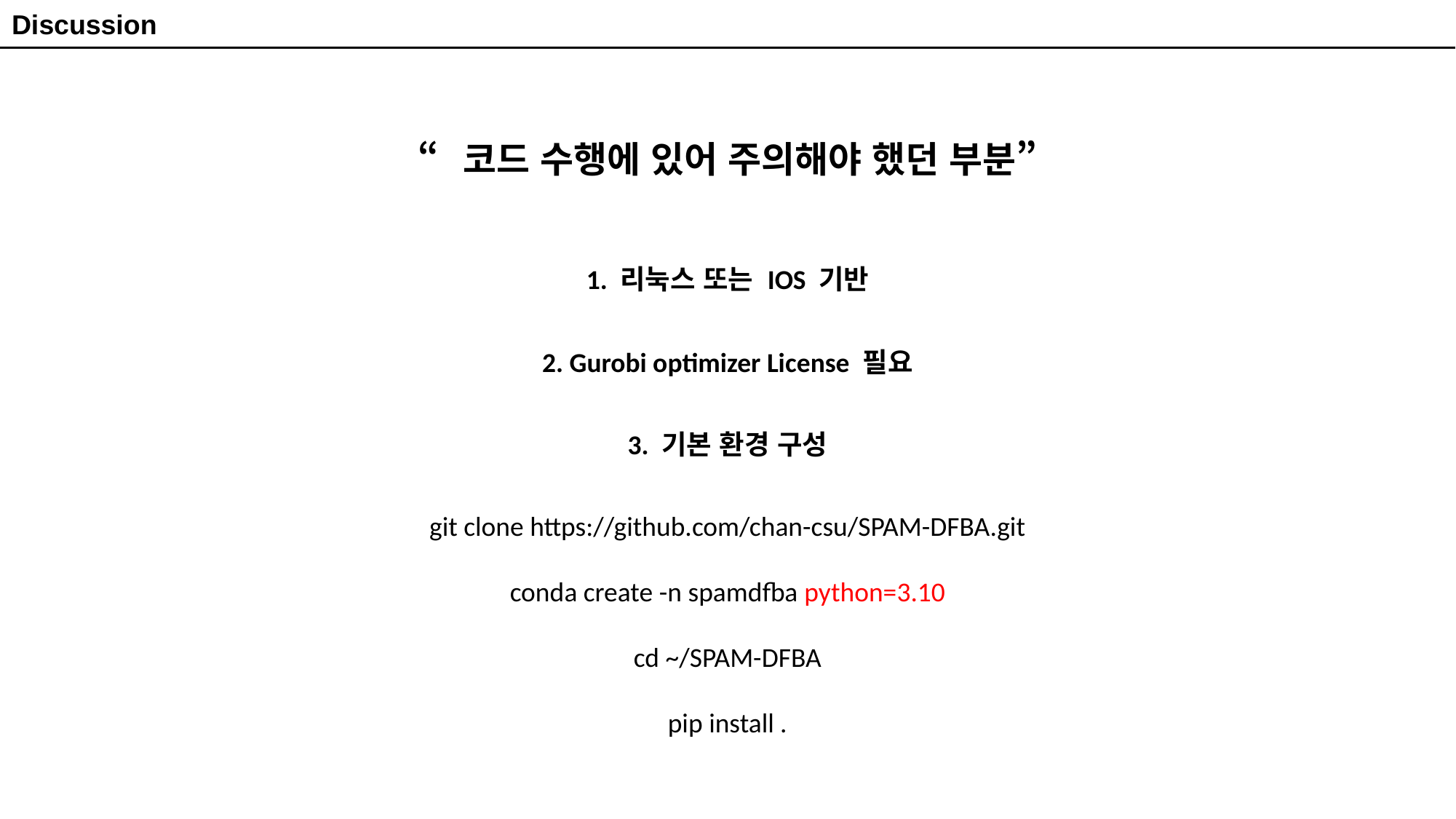

Discussion
“코드 수행에 있어 주의해야 했던 부분”
1. 리눅스 또는 IOS 기반
2. Gurobi optimizer License 필요
3. 기본 환경 구성
git clone https://github.com/chan-csu/SPAM-DFBA.git

conda create -n spamdfba python=3.10

cd ~/SPAM-DFBA

pip install .